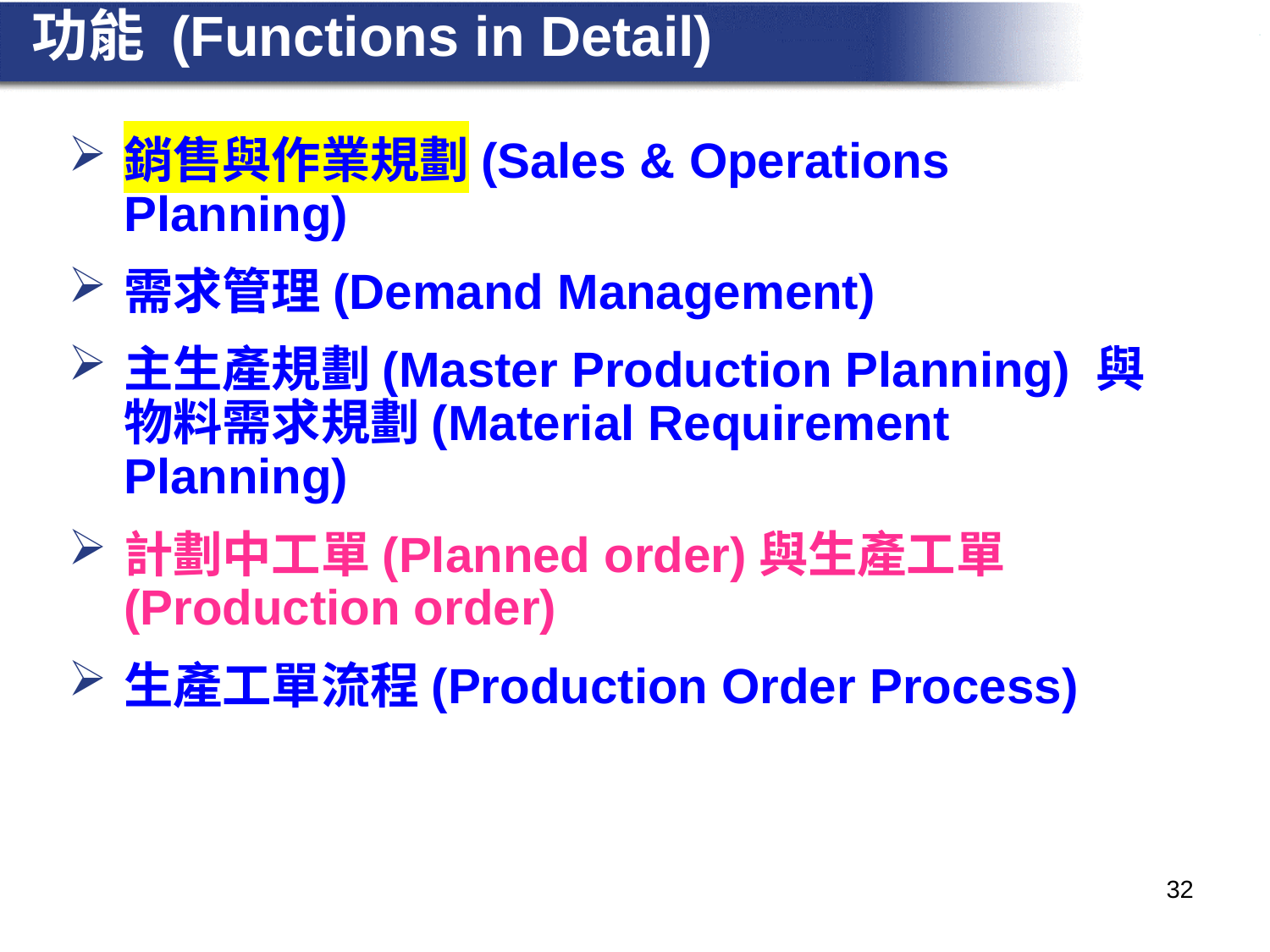

# 功能 (Functions in Detail)
銷售與作業規劃(Sales & Operations Planning)
需求管理(Demand Management)
主生產規劃(Master Production Planning) 與物料需求規劃(Material Requirement Planning)
計劃中工單(Planned order)與生產工單(Production order)
生產工單流程(Production Order Process)
32